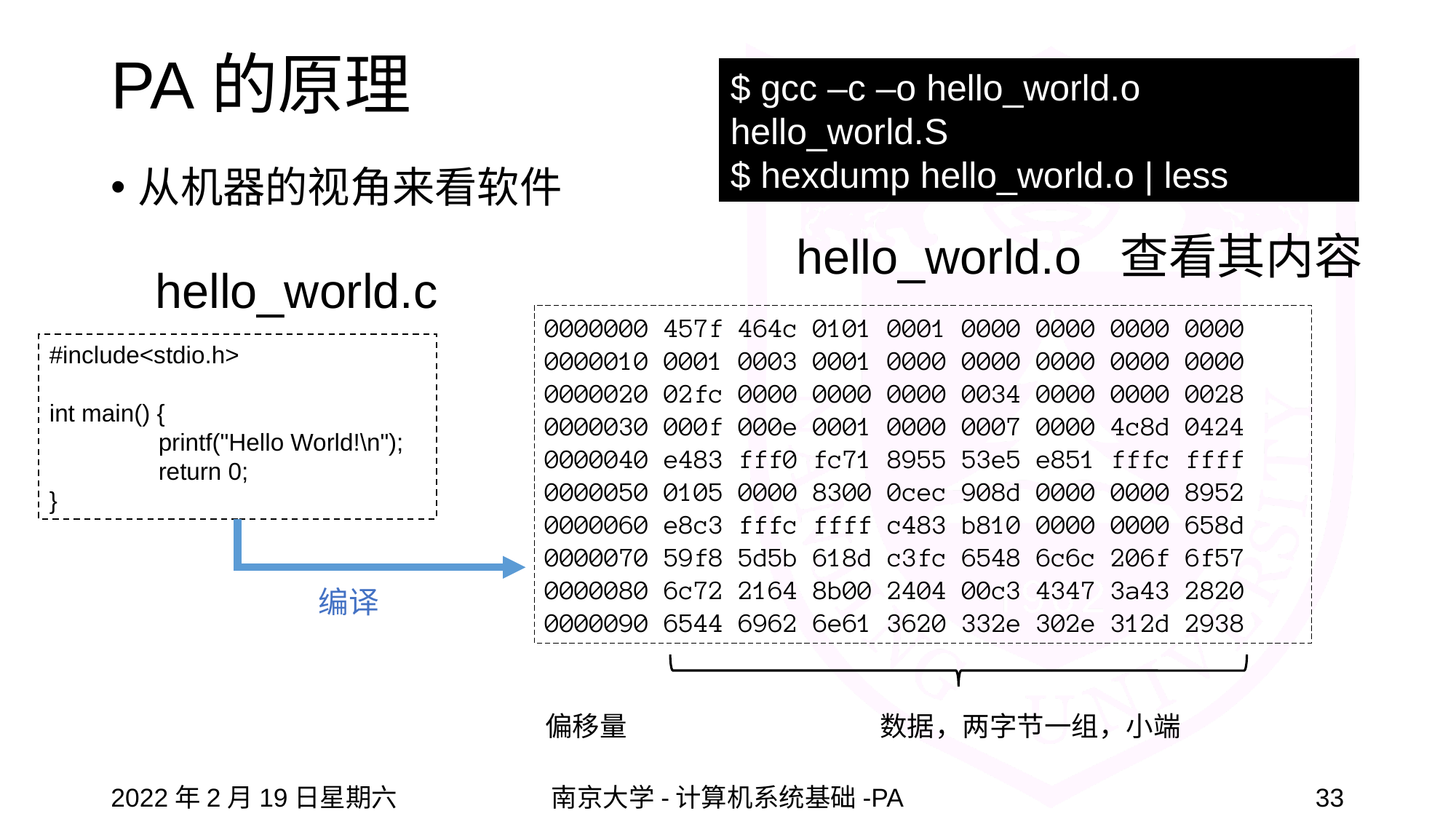

# PA的原理
$ gcc –c –o hello_world.o hello_world.S
$ hexdump hello_world.o | less
从机器的视角来看软件
hello_world.o  查看其内容
hello_world.c
0000000 457f 464c 0101 0001 0000 0000 0000 0000
0000010 0001 0003 0001 0000 0000 0000 0000 0000
0000020 02fc 0000 0000 0000 0034 0000 0000 0028
0000030 000f 000e 0001 0000 0007 0000 4c8d 0424
0000040 e483 fff0 fc71 8955 53e5 e851 fffc ffff
0000050 0105 0000 8300 0cec 908d 0000 0000 8952
0000060 e8c3 fffc ffff c483 b810 0000 0000 658d
0000070 59f8 5d5b 618d c3fc 6548 6c6c 206f 6f57
0000080 6c72 2164 8b00 2404 00c3 4347 3a43 2820
0000090 6544 6962 6e61 3620 332e 302e 312d 2938
#include<stdio.h>

int main() {
	printf("Hello World!\n");
	return 0;
}

编译
偏移量                                         数据，两字节一组，小端
2022年2月19日星期六
南京大学-计算机系统基础-PA
33